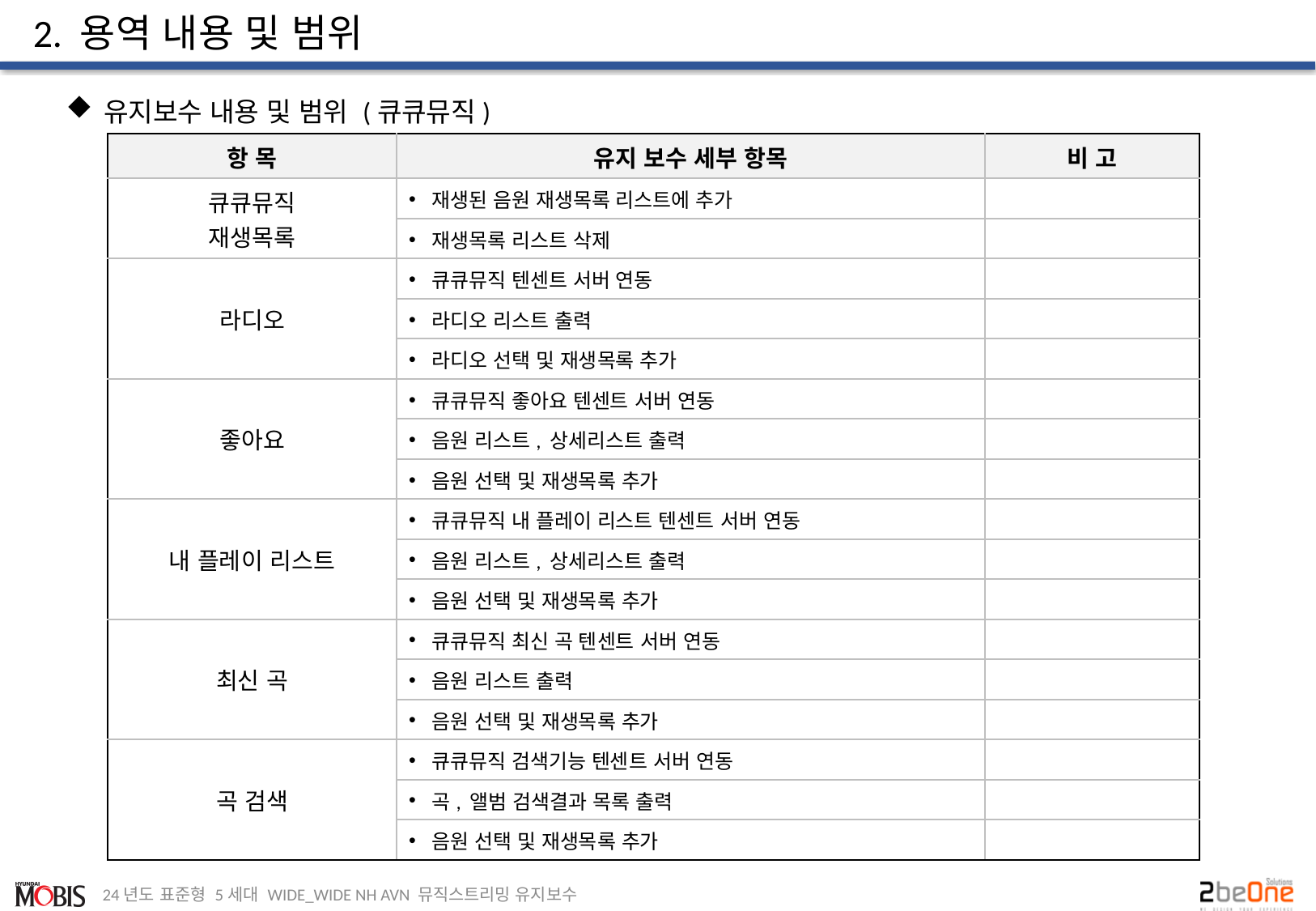

# 2. 용역 내용 및 범위
유지보수 내용 및 범위 (큐큐뮤직)
| 항 목 | 유지 보수 세부 항목 | 비 고 |
| --- | --- | --- |
| 큐큐뮤직 재생목록 | 재생된 음원 재생목록 리스트에 추가 |  |
|  | 재생목록 리스트 삭제 |  |
| 라디오 | 큐큐뮤직 텐센트 서버 연동 |  |
|  | 라디오 리스트 출력 |  |
|  | 라디오 선택 및 재생목록 추가 |  |
| 좋아요 | 큐큐뮤직 좋아요 텐센트 서버 연동 |  |
|  | 음원 리스트, 상세리스트 출력 |  |
|  | 음원 선택 및 재생목록 추가 |  |
| 내 플레이 리스트 | 큐큐뮤직 내 플레이 리스트 텐센트 서버 연동 |  |
|  | 음원 리스트, 상세리스트 출력 |  |
|  | 음원 선택 및 재생목록 추가 |  |
| 최신 곡 | 큐큐뮤직 최신 곡 텐센트 서버 연동 |  |
|  | 음원 리스트 출력 |  |
|  | 음원 선택 및 재생목록 추가 |  |
| 곡 검색 | 큐큐뮤직 검색기능 텐센트 서버 연동 |  |
|  | 곡, 앨범 검색결과 목록 출력 |  |
|  | 음원 선택 및 재생목록 추가 |  |
24년도 표준형 5세대 WIDE_WIDE NH AVN 뮤직스트리밍 유지보수